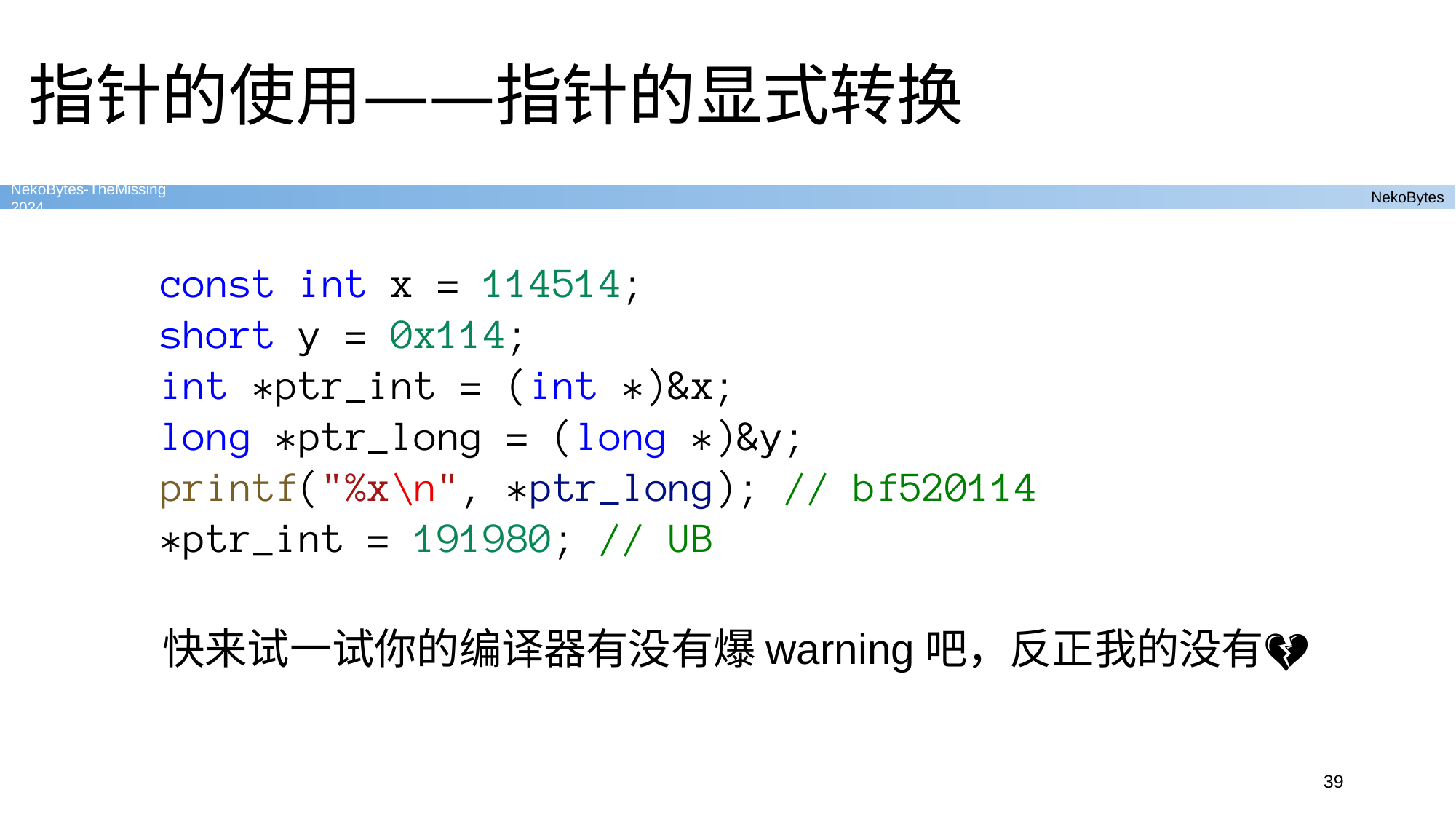

# 指针的使用——指针的显式转换

快来试一试你的编译器有没有爆warning吧，反正我的没有💔
const int x = 114514;
short y = 0x114;
int *ptr_int = (int *)&x;
long *ptr_long = (long *)&y;
printf("%x\n", *ptr_long); // bf520114
*ptr_int = 191980; // UB
39